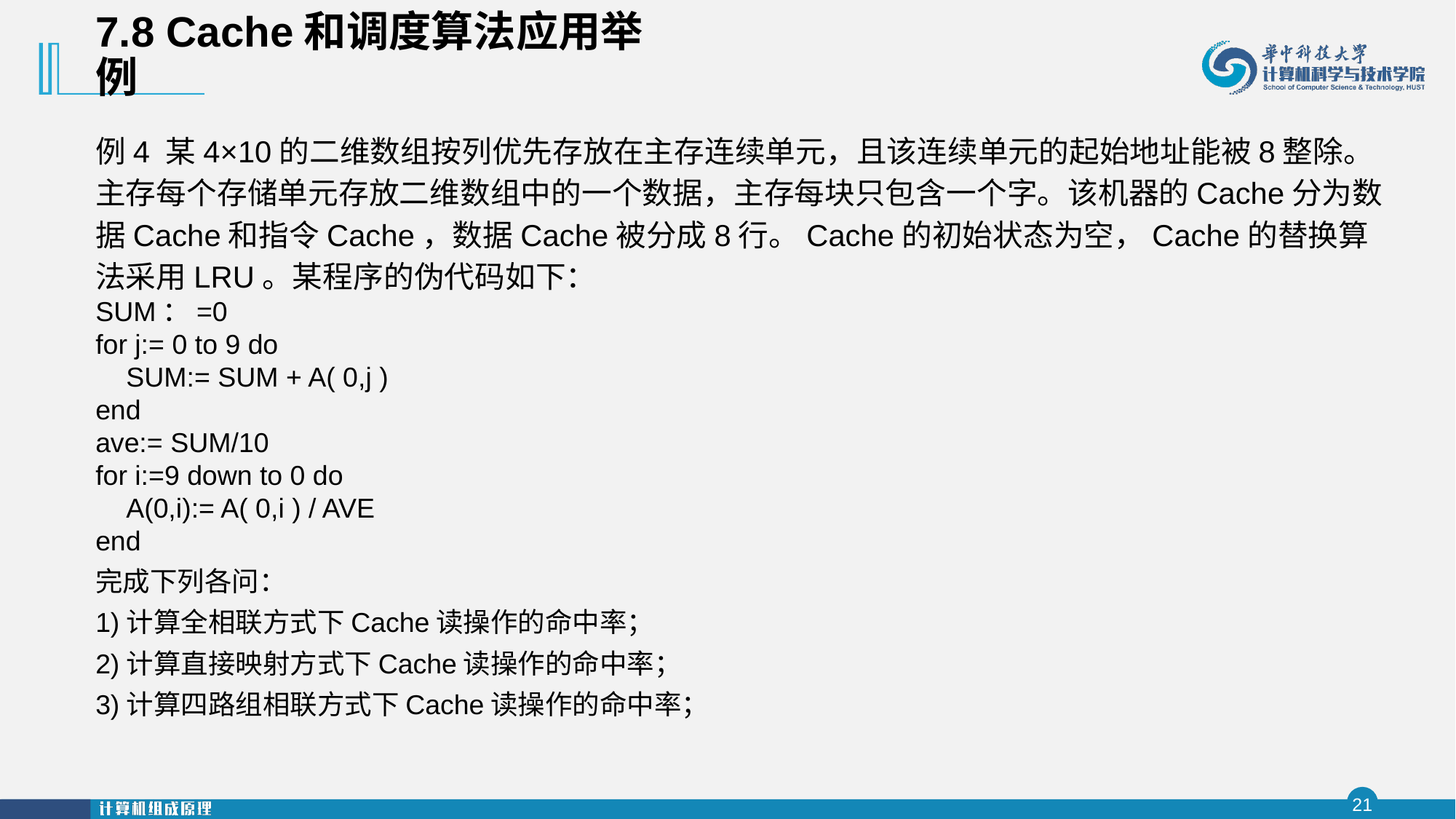

7.8 Cache和调度算法应用举例
例4 某4×10的二维数组按列优先存放在主存连续单元，且该连续单元的起始地址能被8整除。主存每个存储单元存放二维数组中的一个数据，主存每块只包含一个字。该机器的Cache分为数据Cache和指令Cache，数据Cache被分成8行。Cache的初始状态为空，Cache的替换算法采用LRU。某程序的伪代码如下：
SUM：=0
for j:= 0 to 9 do
    SUM:= SUM + A( 0,j )
end
ave:= SUM/10
for i:=9 down to 0 do
    A(0,i):= A( 0,i ) / AVE
end
完成下列各问：
1)计算全相联方式下Cache读操作的命中率；
2)计算直接映射方式下Cache读操作的命中率；
3)计算四路组相联方式下Cache读操作的命中率；